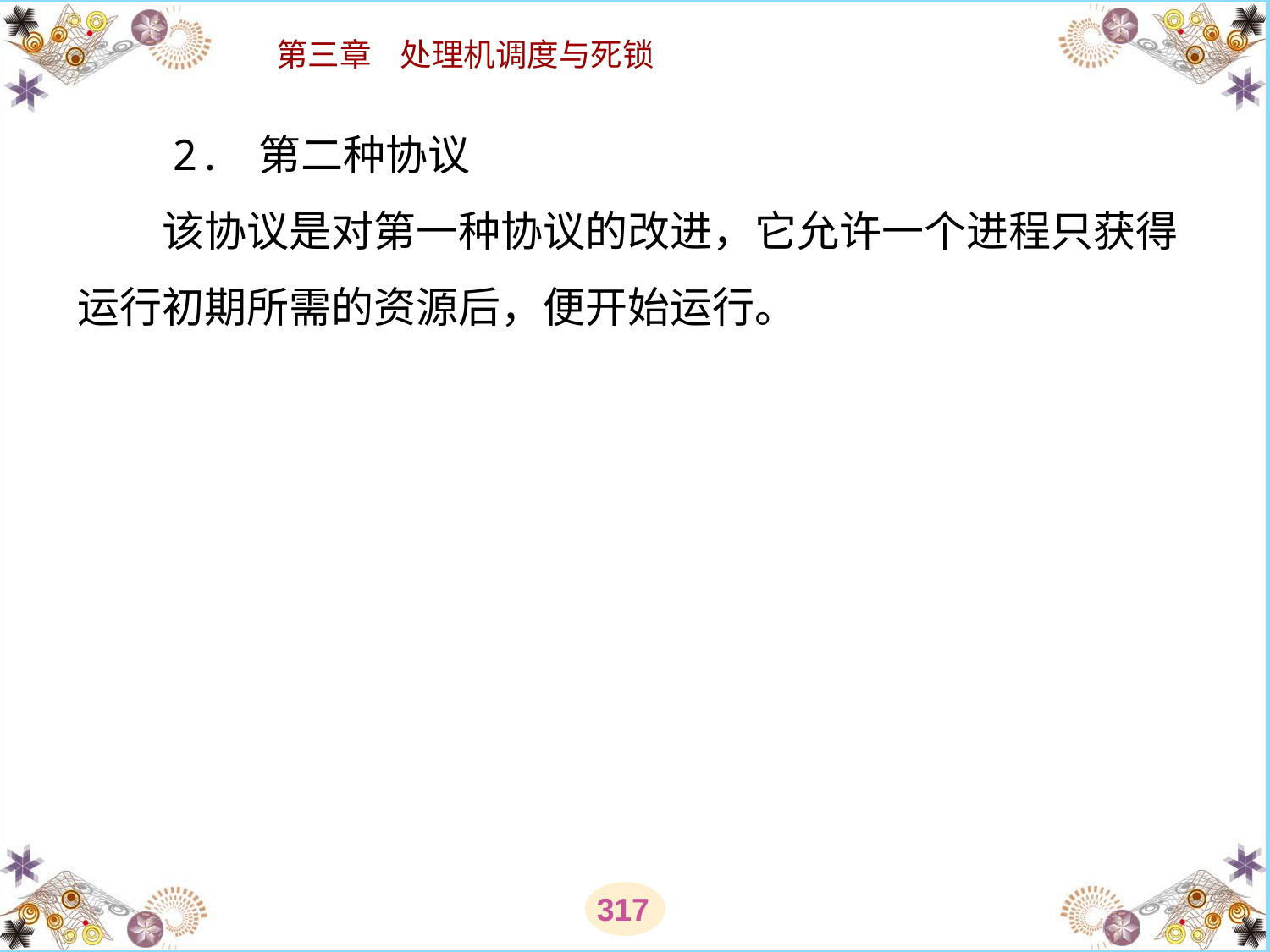

# 2. 第二种协议 　　该协议是对第一种协议的改进，它允许一个进程只获得运行初期所需的资源后，便开始运行。